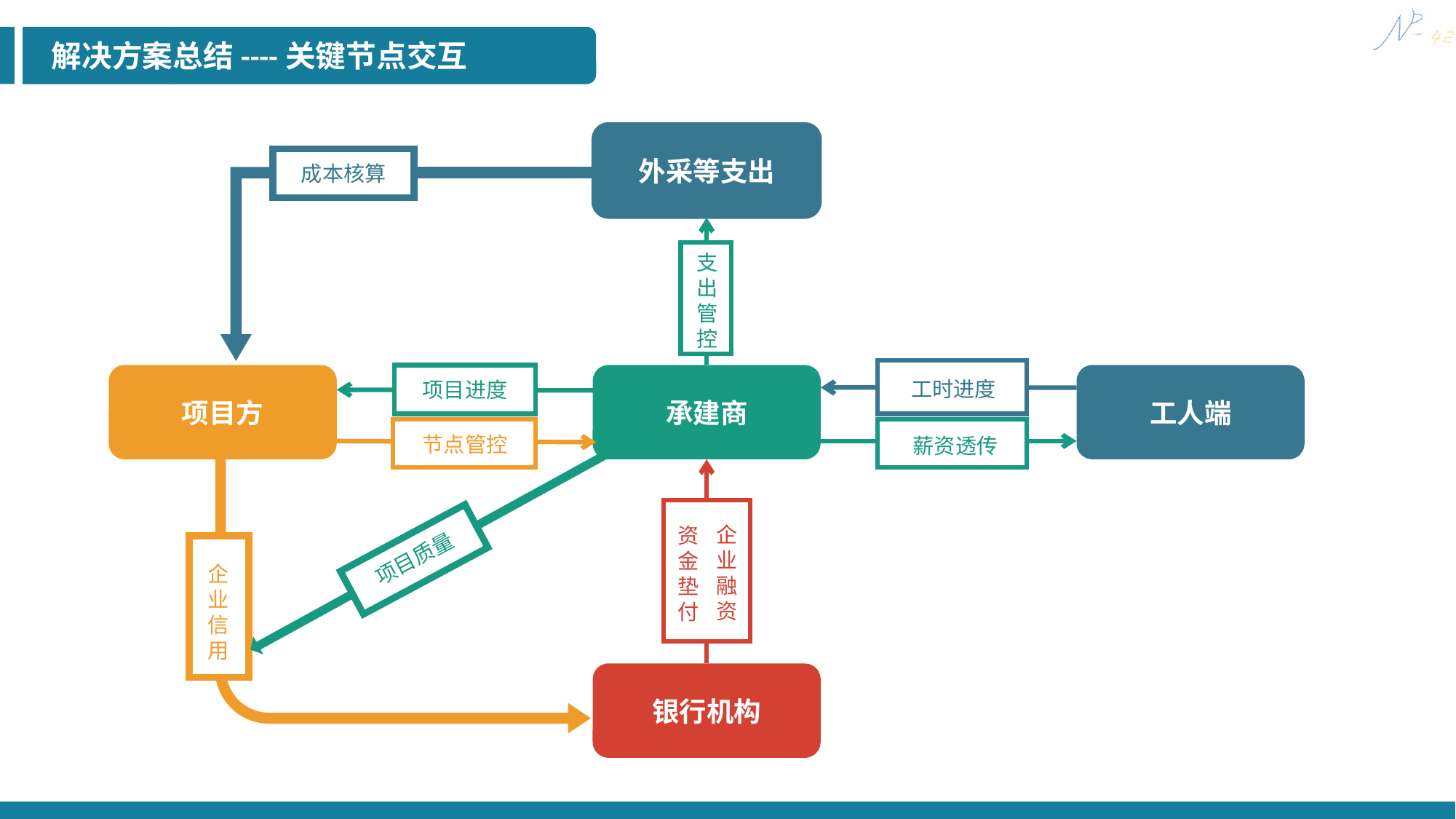

解决方案总结----关键节点交互
外采等支出

成本核算

支出管控

工时进度

项目进度
项目方
承建商
工人端

节点管控

薪资透传

企业融资
资金垫付
银行机构

项目质量

企业信用